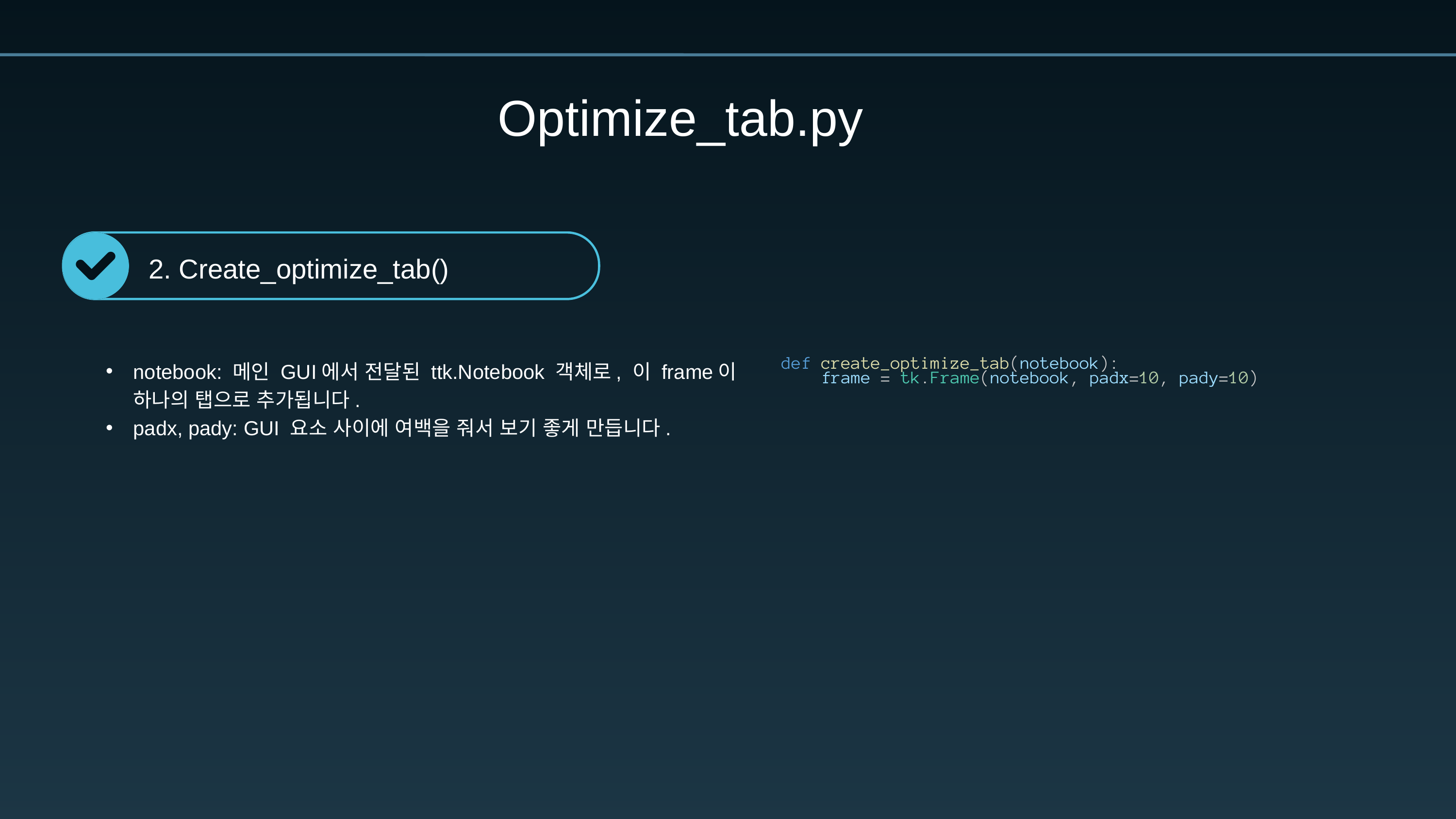

Optimize_tab.py

2. Create_optimize_tab()
notebook: 메인 GUI에서 전달된 ttk.Notebook 객체로, 이 frame이 하나의 탭으로 추가됩니다.
padx, pady: GUI 요소 사이에 여백을 줘서 보기 좋게 만듭니다.
def create_optimize_tab(notebook):
    frame = tk.Frame(notebook, padx=10, pady=10)